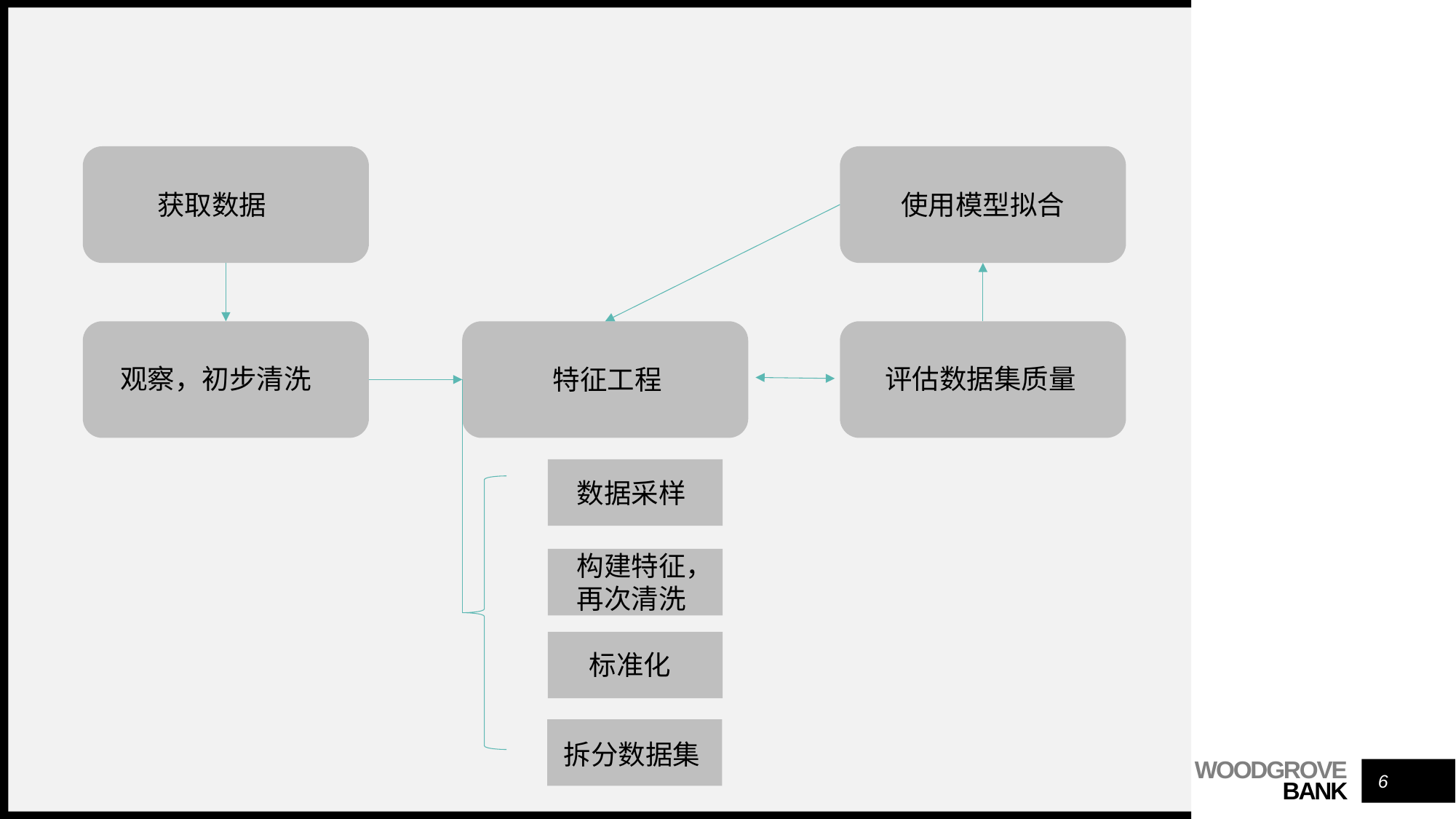

获取数据
使用模型拟合

观察，初步清洗
评估数据集质量
特征工程

数据采样

构建特征，再次清洗

标准化

拆分数据集
6